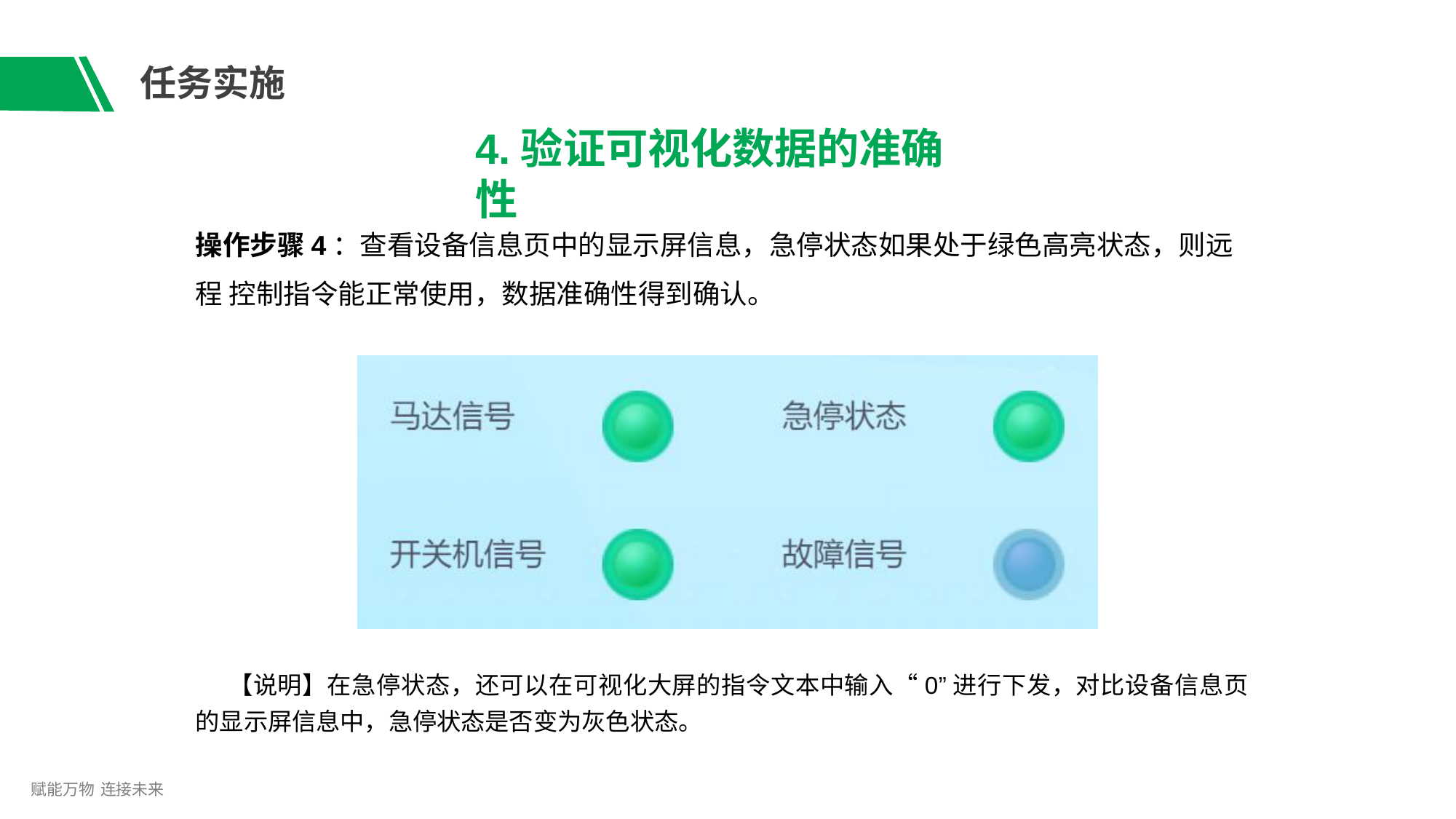

# 任务实施
4.验证可视化数据的准确性
操作步骤4：查看设备信息页中的显示屏信息，急停状态如果处于绿色高亮状态，则远程 控制指令能正常使用，数据准确性得到确认。

【说明】在急停状态，还可以在可视化大屏的指令文本中输入“0”进行下发，对比设备信息页 的显示屏信息中，急停状态是否变为灰色状态。
赋能万物 连接未来